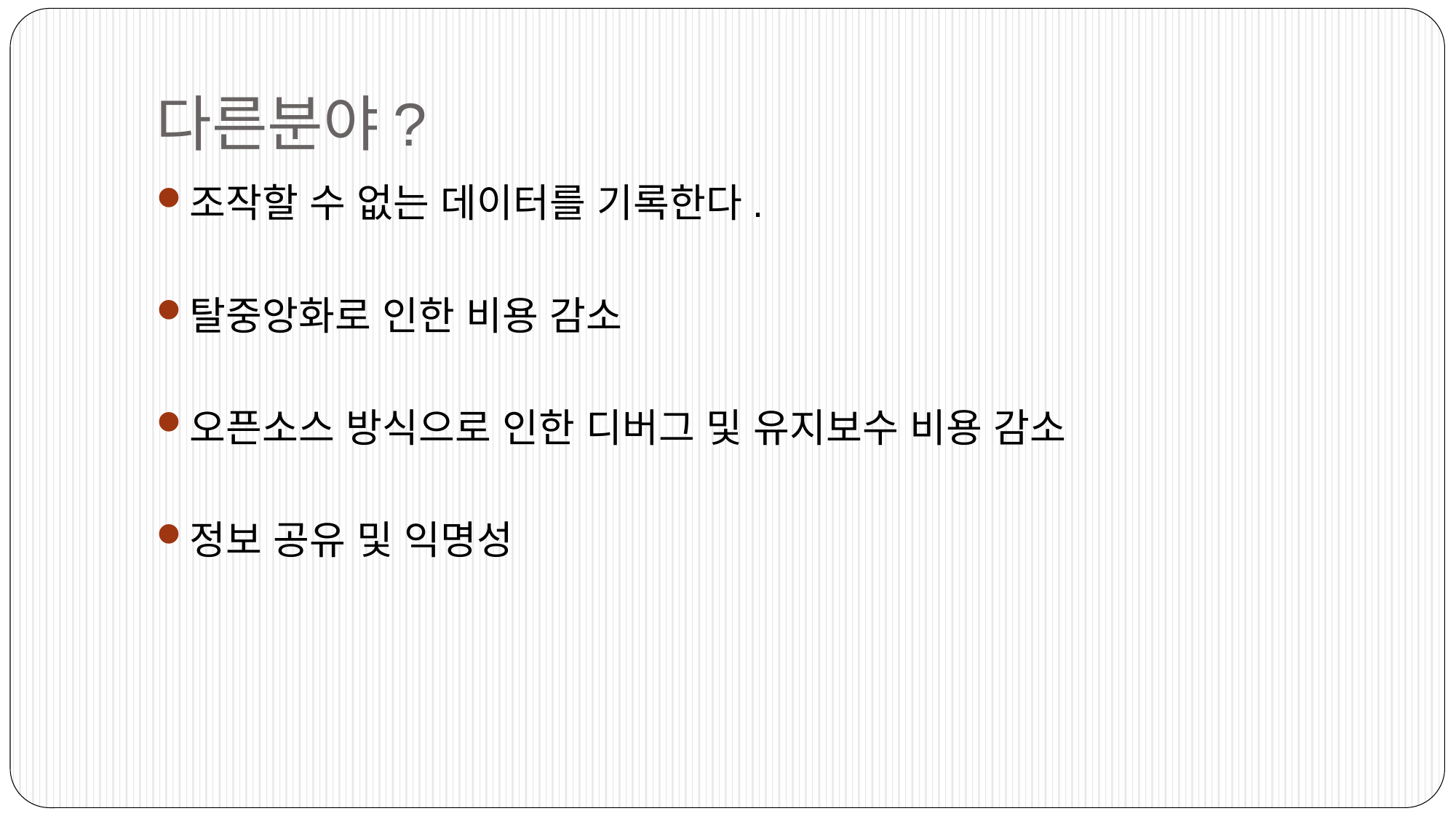

# 다른분야?
조작할 수 없는 데이터를 기록한다.

탈중앙화로 인한 비용 감소

오픈소스 방식으로 인한 디버그 및 유지보수 비용 감소

정보 공유 및 익명성